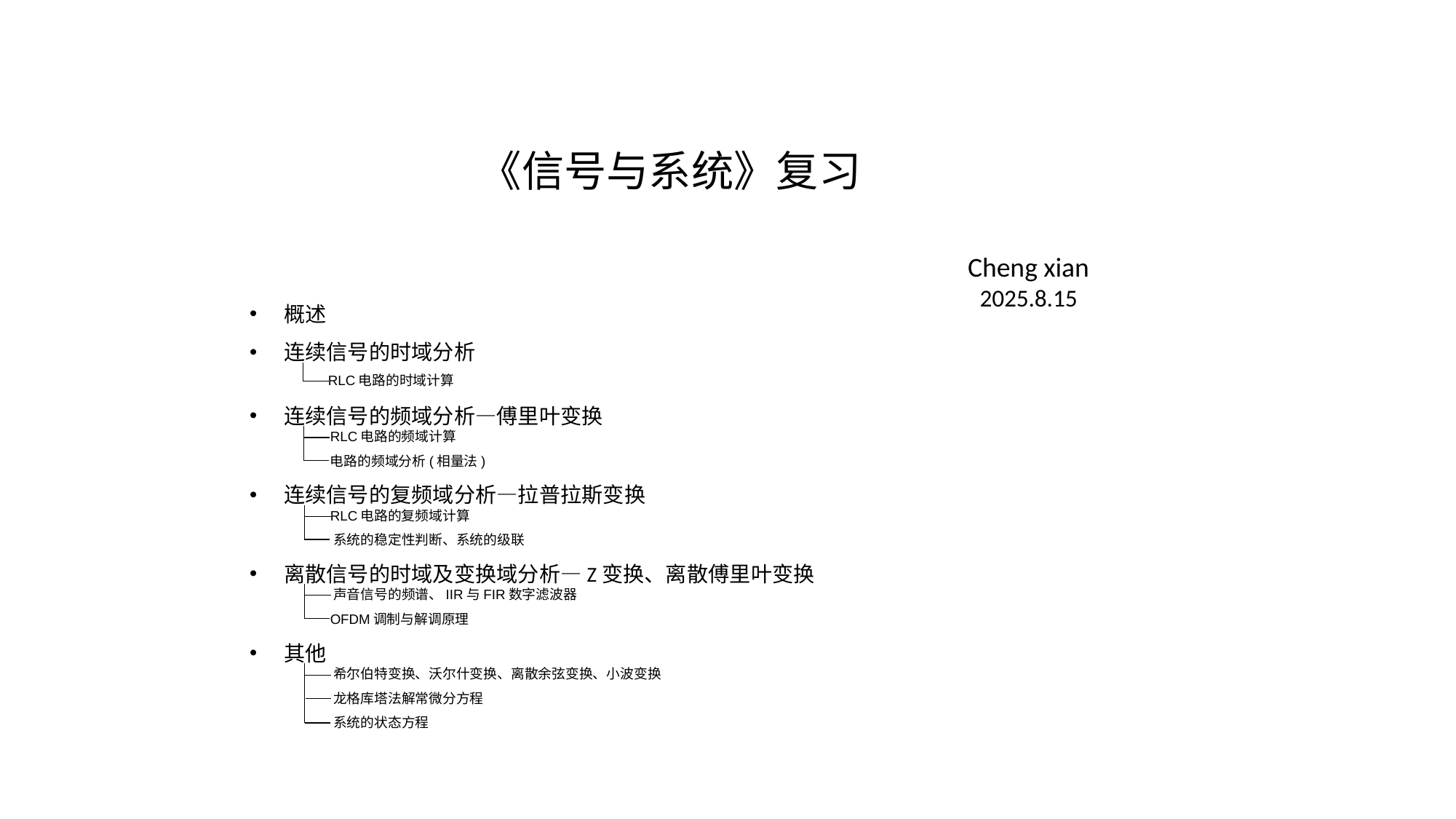

# 《信号与系统》复习
Cheng xian
2025.8.15
概述
连续信号的时域分析
                    RLC电路的时域计算
连续信号的频域分析—傅里叶变换
                          RLC电路的频域计算
                         电路的频域分析(相量法)
连续信号的复频域分析—拉普拉斯变换
                          RLC电路的复频域计算
                          系统的稳定性判断、系统的级联
离散信号的时域及变换域分析—Z变换、离散傅里叶变换
                          声音信号的频谱、IIR与FIR数字滤波器
                          OFDM调制与解调原理
其他
                          希尔伯特变换、沃尔什变换、离散余弦变换、小波变换
                          龙格库塔法解常微分方程
                          系统的状态方程